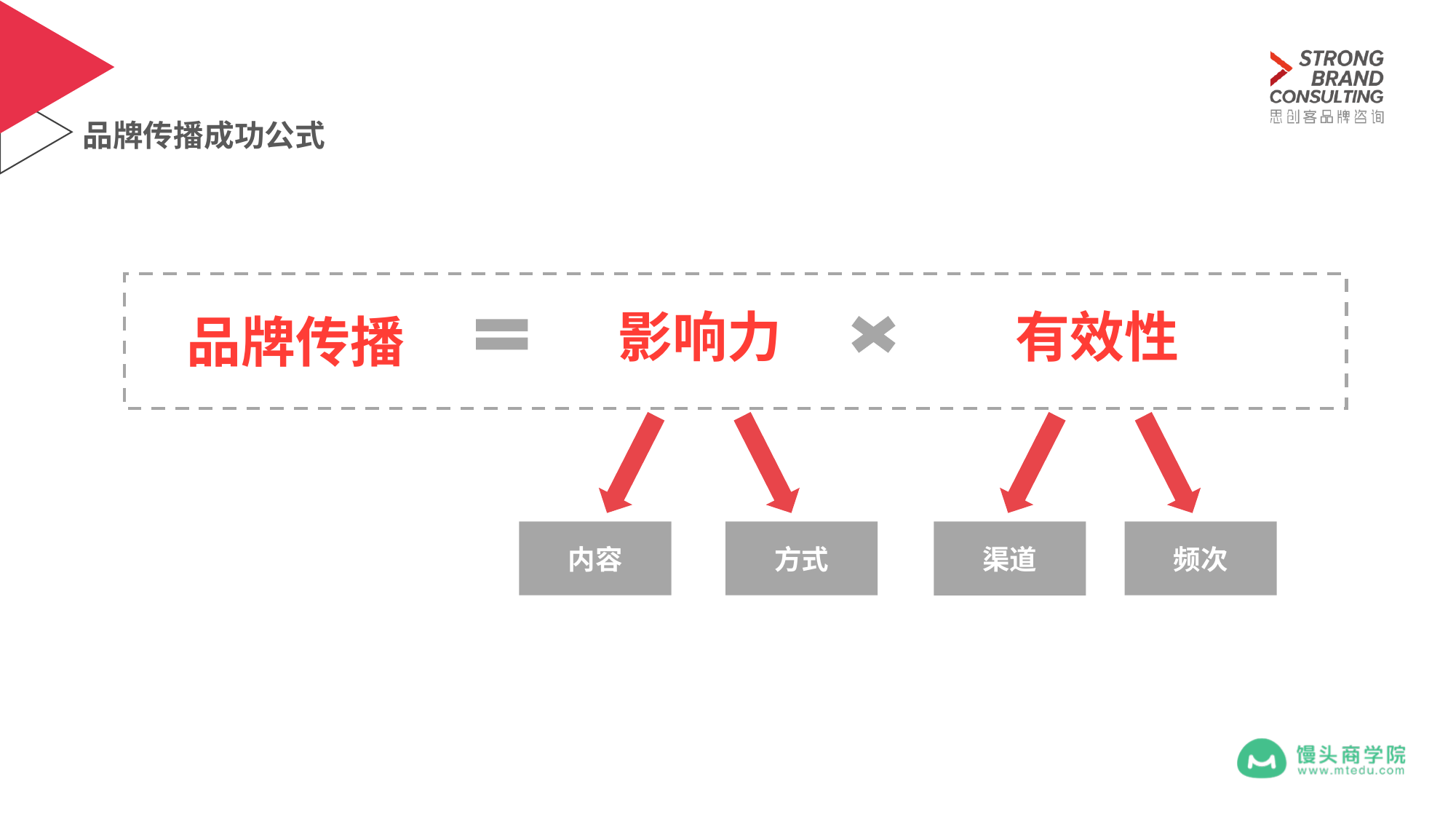

# 品牌传播成功公式

影响力
有效性
品牌传播

内容
方式

渠道
频次